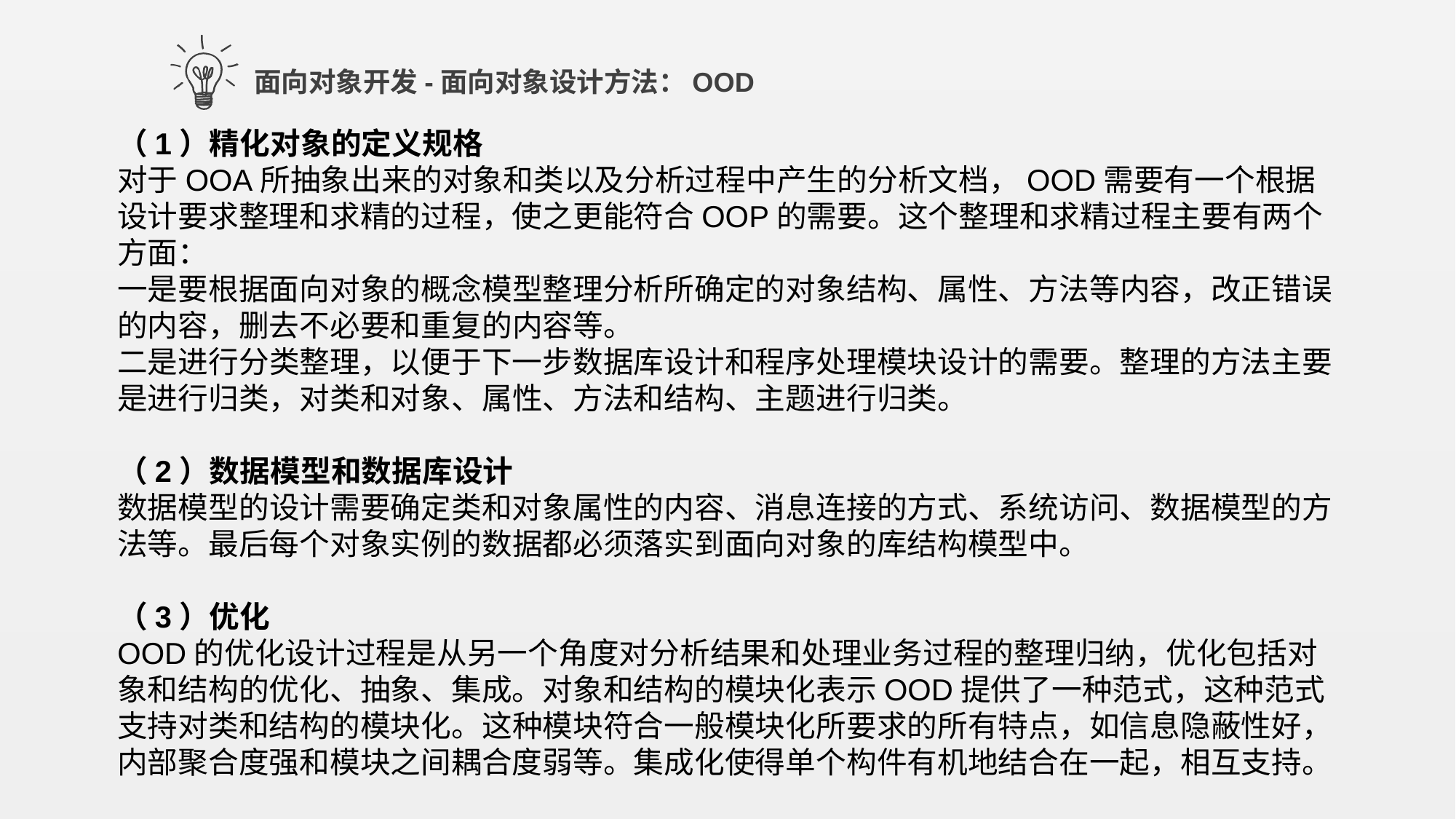

面向对象开发-面向对象设计方法：OOD
（1）精化对象的定义规格
对于OOA所抽象出来的对象和类以及分析过程中产生的分析文档，OOD需要有一个根据设计要求整理和求精的过程，使之更能符合OOP的需要。这个整理和求精过程主要有两个方面：
一是要根据面向对象的概念模型整理分析所确定的对象结构、属性、方法等内容，改正错误的内容，删去不必要和重复的内容等。
二是进行分类整理，以便于下一步数据库设计和程序处理模块设计的需要。整理的方法主要是进行归类，对类和对象、属性、方法和结构、主题进行归类。

（2）数据模型和数据库设计
数据模型的设计需要确定类和对象属性的内容、消息连接的方式、系统访问、数据模型的方法等。最后每个对象实例的数据都必须落实到面向对象的库结构模型中。

（3）优化
OOD的优化设计过程是从另一个角度对分析结果和处理业务过程的整理归纳，优化包括对象和结构的优化、抽象、集成。对象和结构的模块化表示OOD提供了一种范式，这种范式支持对类和结构的模块化。这种模块符合一般模块化所要求的所有特点，如信息隐蔽性好，内部聚合度强和模块之间耦合度弱等。集成化使得单个构件有机地结合在一起，相互支持。